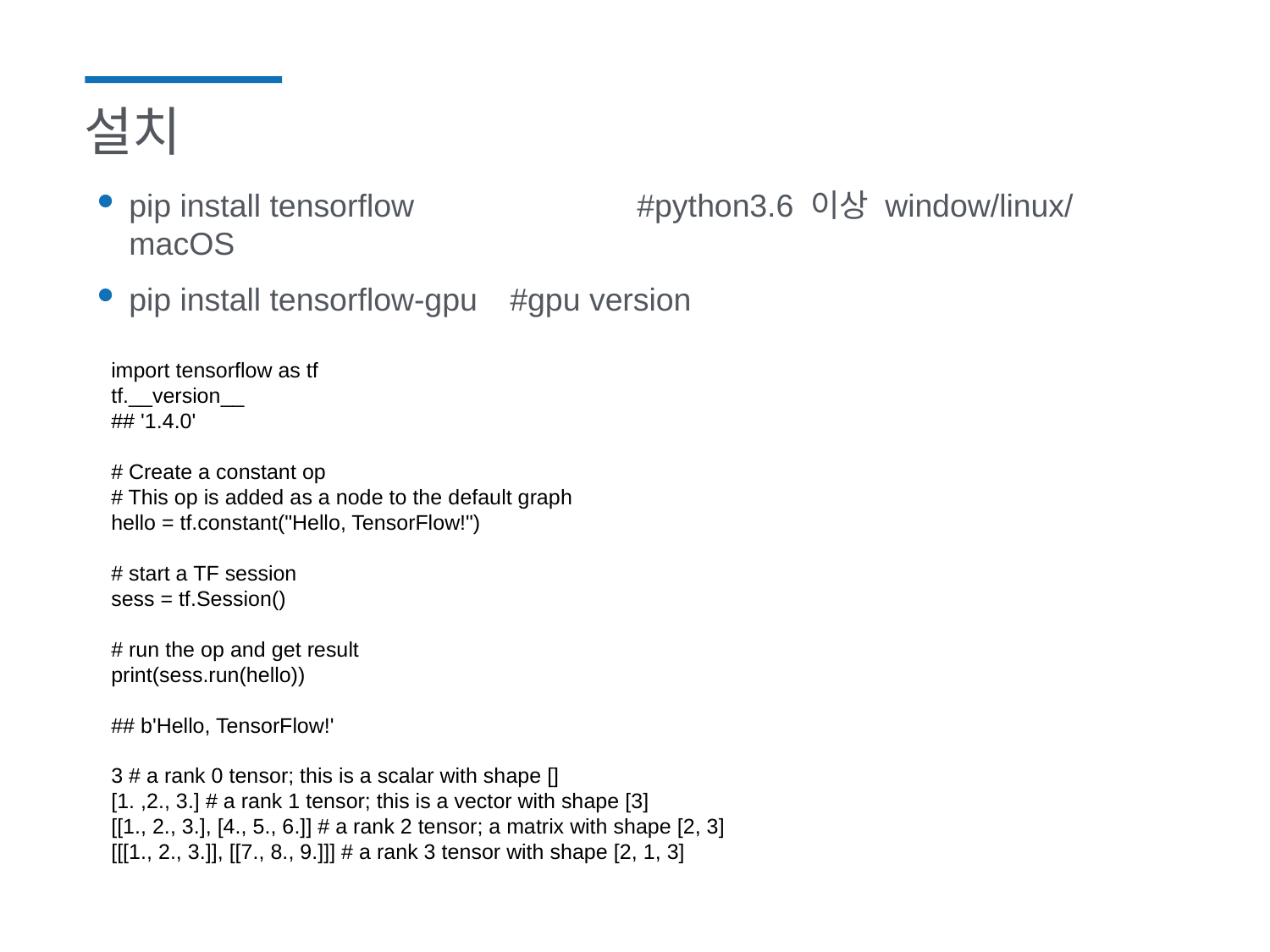

# 설치
pip install tensorflow		#python3.6 이상 window/linux/macOS
pip install tensorflow-gpu	#gpu version

import tensorflow as tf
tf.__version__
## '1.4.0'

# Create a constant op
# This op is added as a node to the default graph
hello = tf.constant("Hello, TensorFlow!")

# start a TF session
sess = tf.Session()

# run the op and get result
print(sess.run(hello))

## b'Hello, TensorFlow!'

3 # a rank 0 tensor; this is a scalar with shape []
[1. ,2., 3.] # a rank 1 tensor; this is a vector with shape [3]
[[1., 2., 3.], [4., 5., 6.]] # a rank 2 tensor; a matrix with shape [2, 3]
[[[1., 2., 3.]], [[7., 8., 9.]]] # a rank 3 tensor with shape [2, 1, 3]